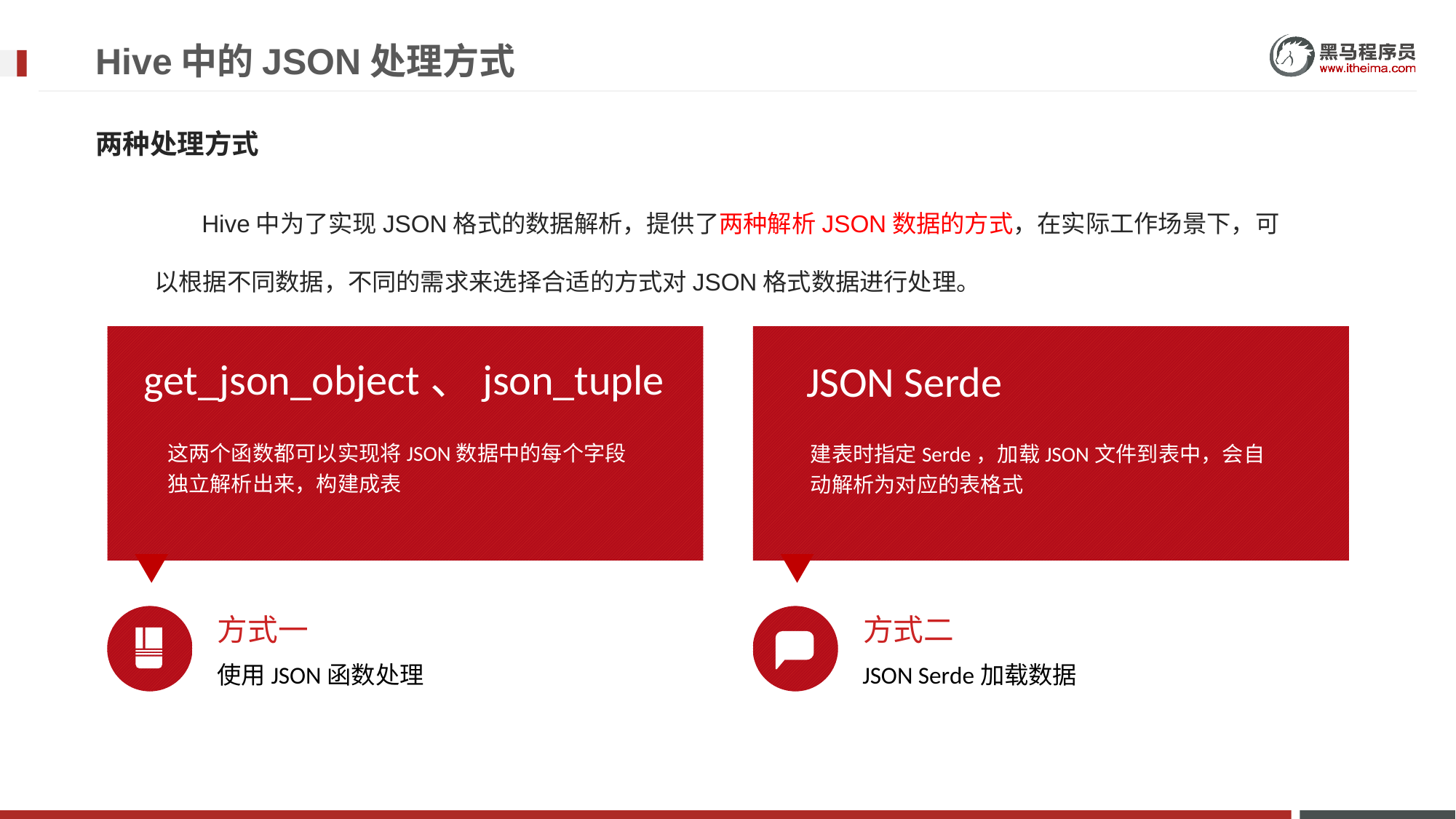

# Hive中的JSON处理方式
两种处理方式
       Hive中为了实现JSON格式的数据解析，提供了两种解析JSON数据的方式，在实际工作场景下，可以根据不同数据，不同的需求来选择合适的方式对JSON格式数据进行处理。

get_json_object、json_tuple
这两个函数都可以实现将JSON数据中的每个字段独立解析出来，构建成表
JSON Serde
建表时指定Serde，加载JSON文件到表中，会自动解析为对应的表格式

方式一
使用JSON函数处理
方式二

JSON Serde加载数据